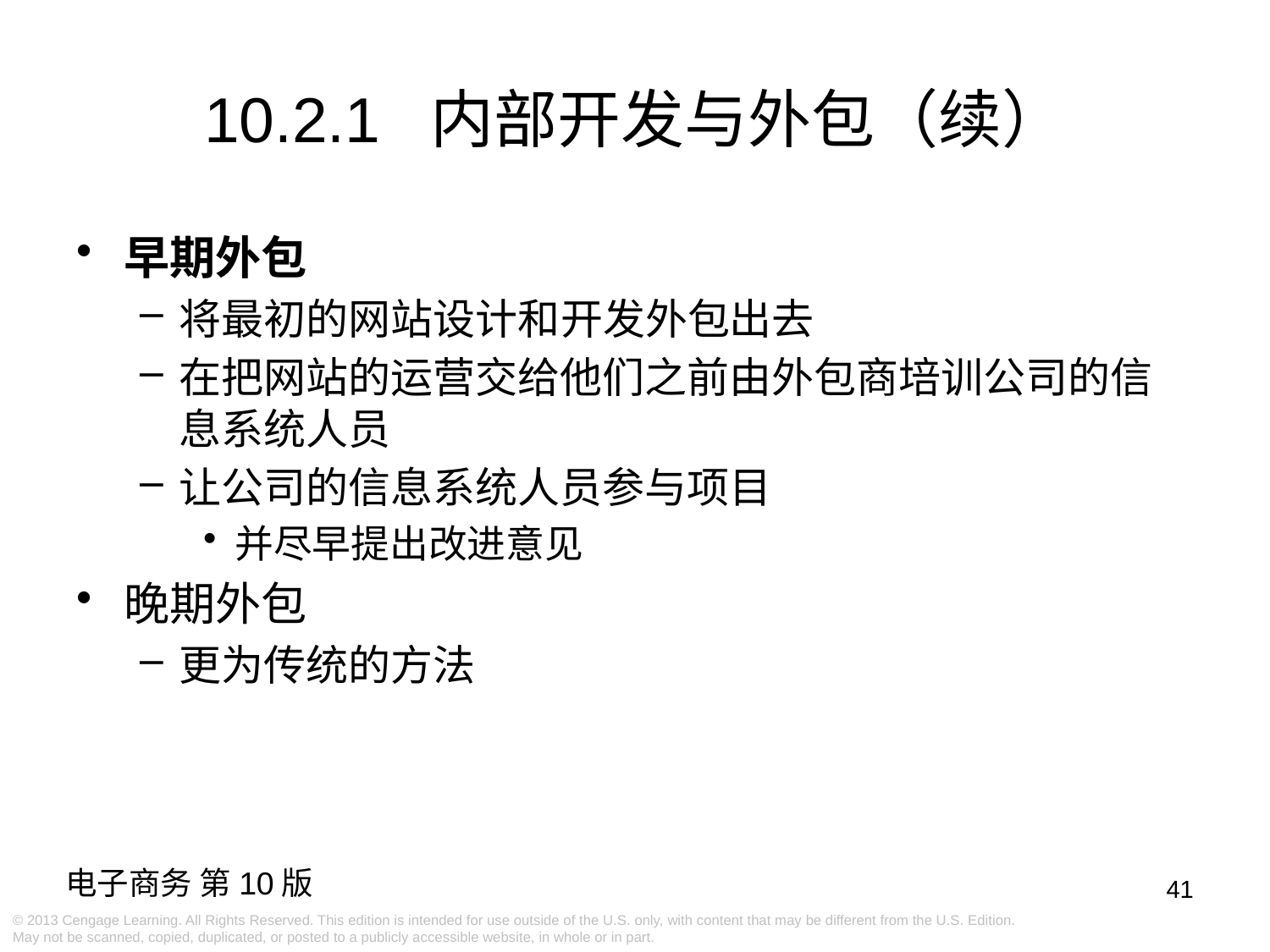

10.2.1  内部开发与外包（续）
早期外包
将最初的网站设计和开发外包出去
在把网站的运营交给他们之前由外包商培训公司的信息系统人员
让公司的信息系统人员参与项目
并尽早提出改进意见
晚期外包
更为传统的方法

41